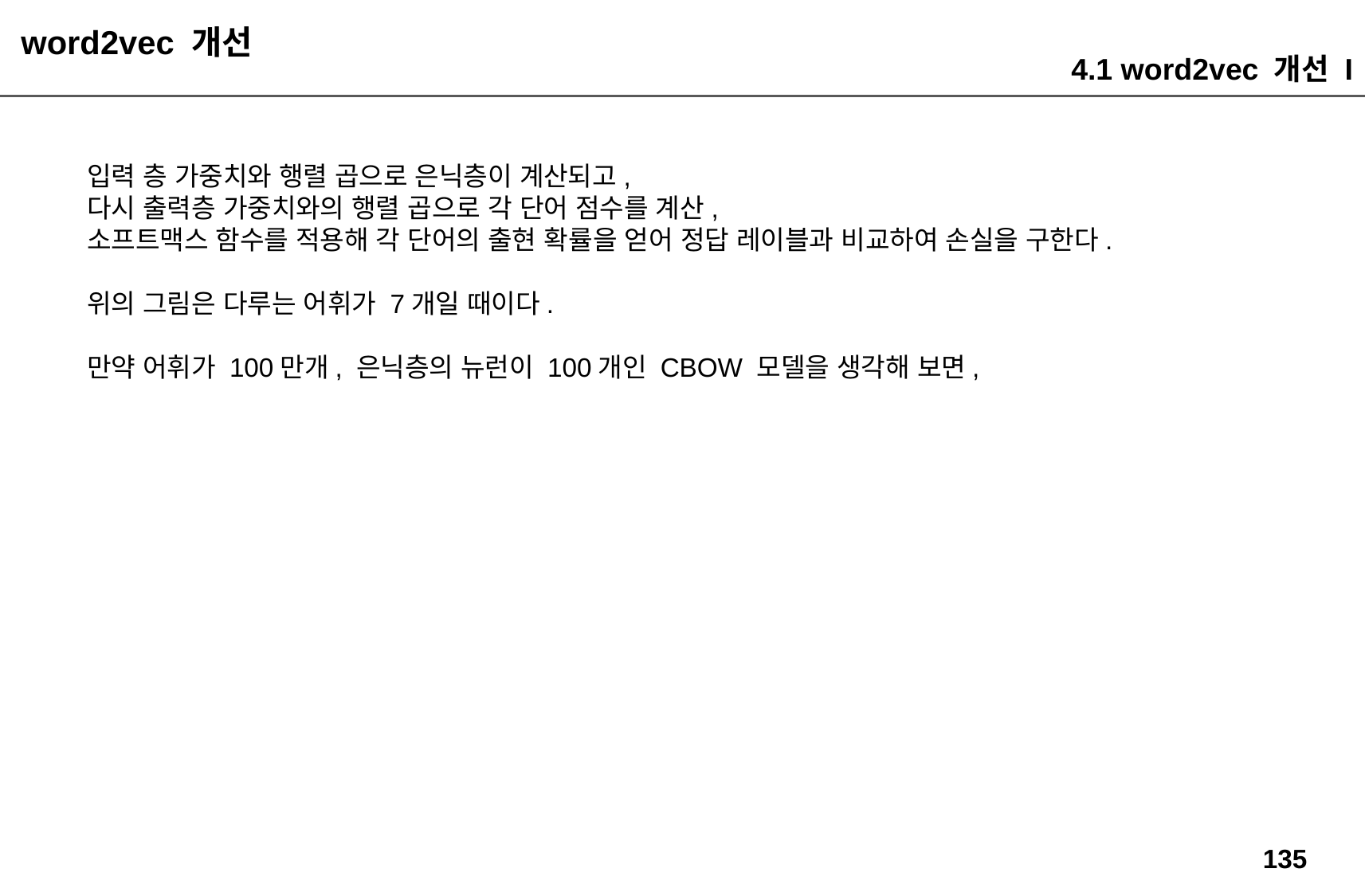

word2vec 개선
4.1 word2vec 개선 I
입력 층 가중치와 행렬 곱으로 은닉층이 계산되고,
다시 출력층 가중치와의 행렬 곱으로 각 단어 점수를 계산,
소프트맥스 함수를 적용해 각 단어의 출현 확률을 얻어 정답 레이블과 비교하여 손실을 구한다.

위의 그림은 다루는 어휘가 7개일 때이다.

만약 어휘가 100만개, 은닉층의 뉴런이 100개인 CBOW 모델을 생각해 보면,